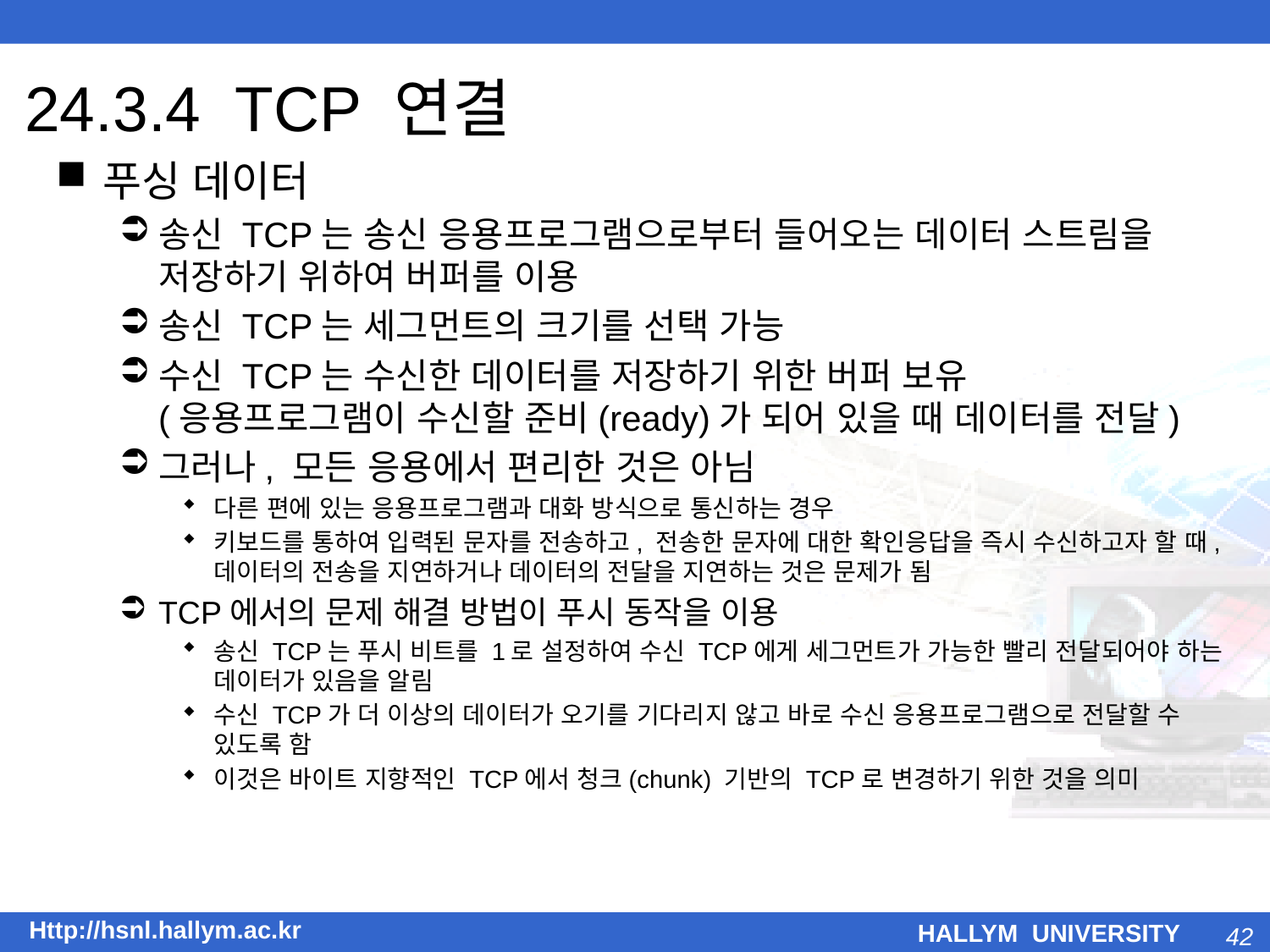

# 24.3.4  TCP 연결
푸싱 데이터
송신 TCP는 송신 응용프로그램으로부터 들어오는 데이터 스트림을 저장하기 위하여 버퍼를 이용
송신 TCP는 세그먼트의 크기를 선택 가능
수신 TCP는 수신한 데이터를 저장하기 위한 버퍼 보유
(응용프로그램이 수신할 준비(ready)가 되어 있을 때 데이터를 전달)
그러나, 모든 응용에서 편리한 것은 아님
다른 편에 있는 응용프로그램과 대화 방식으로 통신하는 경우
키보드를 통하여 입력된 문자를 전송하고, 전송한 문자에 대한 확인응답을 즉시 수신하고자 할 때, 데이터의 전송을 지연하거나 데이터의 전달을 지연하는 것은 문제가 됨
TCP에서의 문제 해결 방법이 푸시 동작을 이용
송신 TCP는 푸시 비트를 1로 설정하여 수신 TCP에게 세그먼트가 가능한 빨리 전달되어야 하는 데이터가 있음을 알림
수신 TCP가 더 이상의 데이터가 오기를 기다리지 않고 바로 수신 응용프로그램으로 전달할 수 있도록 함
이것은 바이트 지향적인 TCP에서 청크(chunk) 기반의 TCP로 변경하기 위한 것을 의미
42